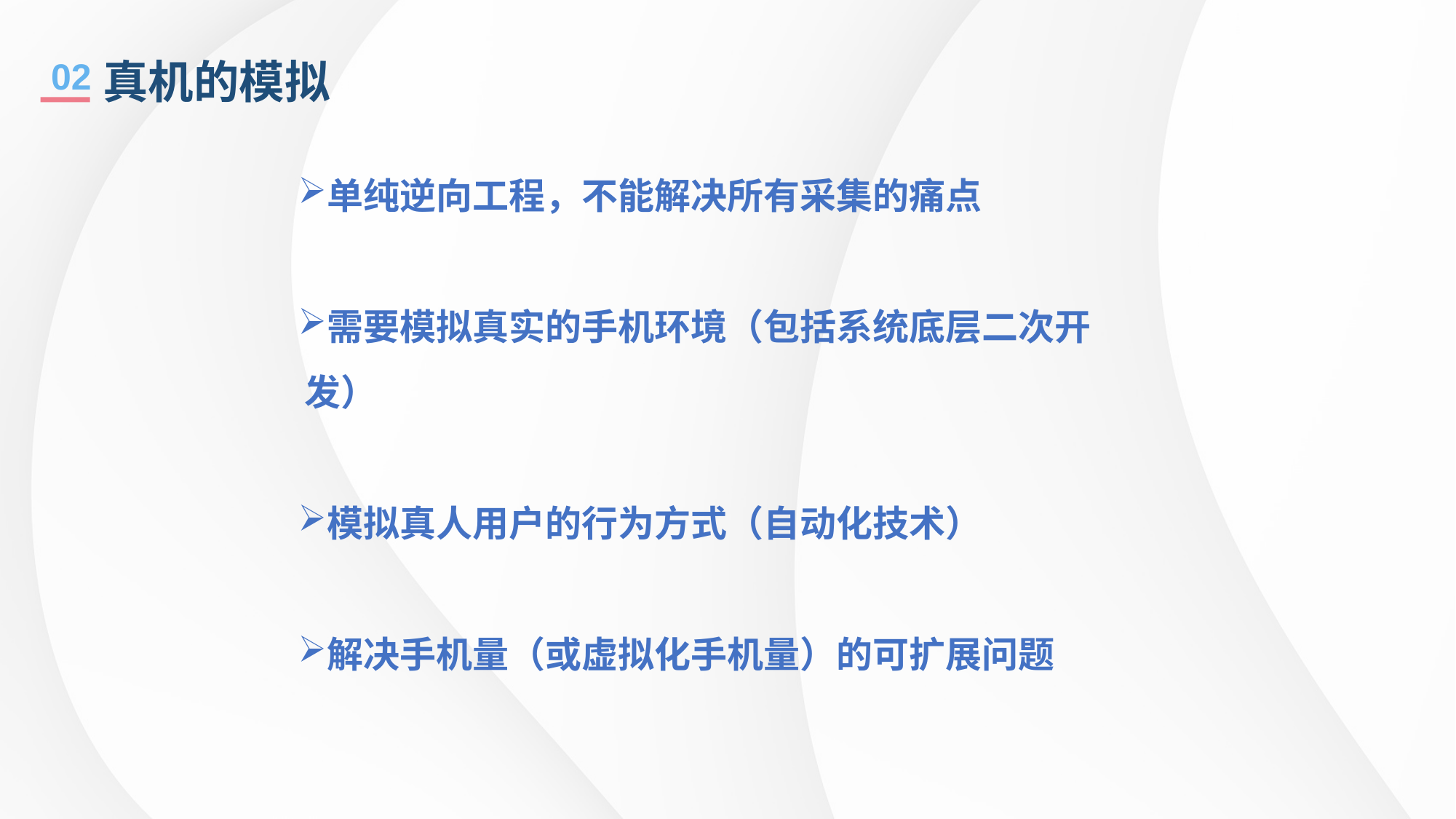

02

真机的模拟
单纯逆向工程，不能解决所有采集的痛点

需要模拟真实的手机环境（包括系统底层二次开发）

模拟真人用户的行为方式（自动化技术）

解决手机量（或虚拟化手机量）的可扩展问题